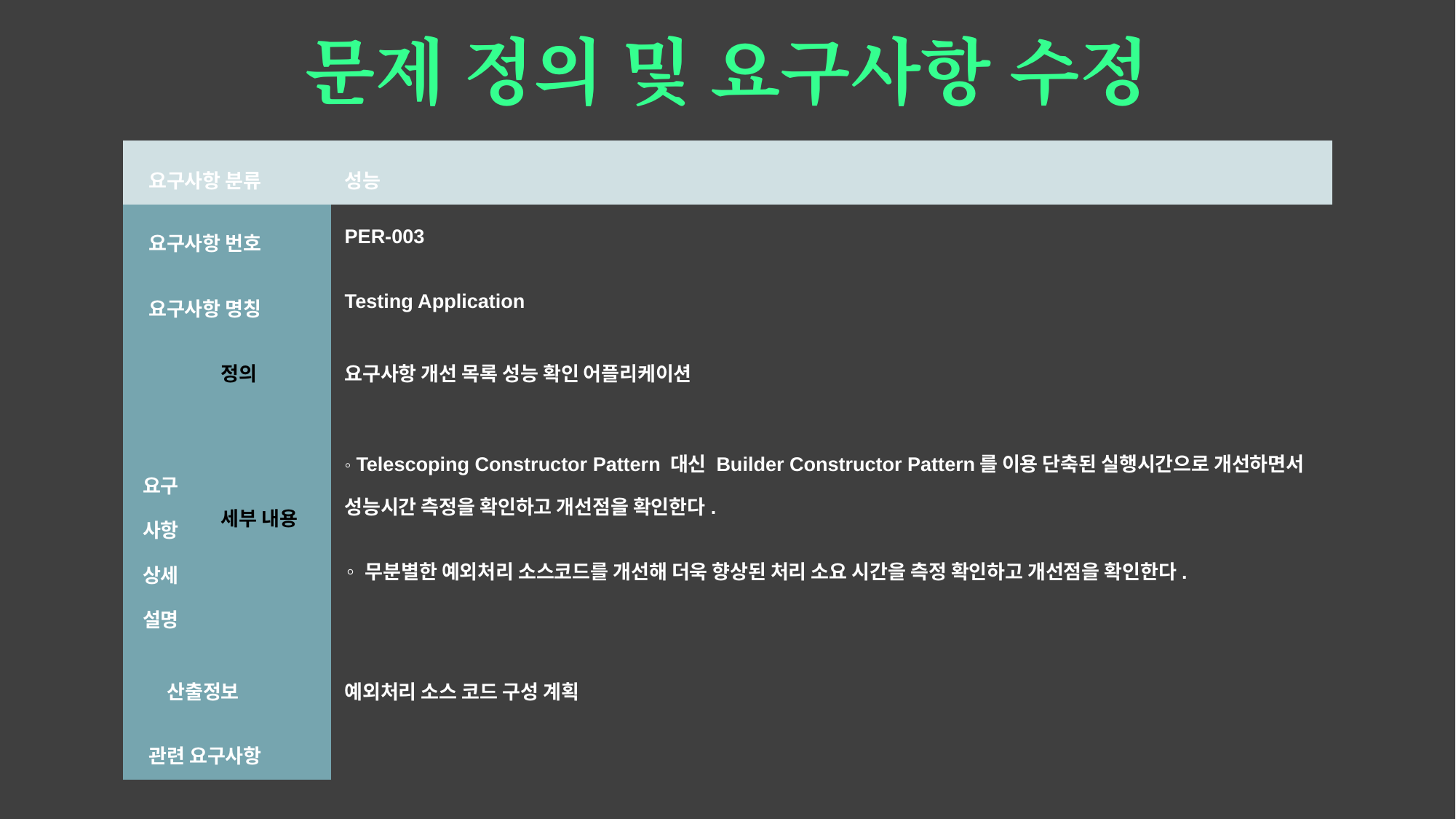

# 문제 정의 및 요구사항 수정
| 요구사항 분류 |  | 성능 |
| --- | --- | --- |
| 요구사항 번호 |  | PER-003 |
| 요구사항 명칭 |  | Testing Application |
| 요구사항 상세설명 | 정의 | 요구사항 개선 목록 성능 확인 어플리케이션 |
|  | 세부 내용 | ◦ Telescoping Constructor Pattern 대신 Builder Constructor Pattern를 이용 단축된 실행시간으로 개선하면서 성능시간 측정을 확인하고 개선점을 확인한다. ◦무분별한 예외처리 소스코드를 개선해 더욱 향상된 처리 소요 시간을 측정 확인하고 개선점을 확인한다. |
| 산출정보 |  | 예외처리 소스 코드 구성 계획 |
| 관련 요구사항 |  |  |